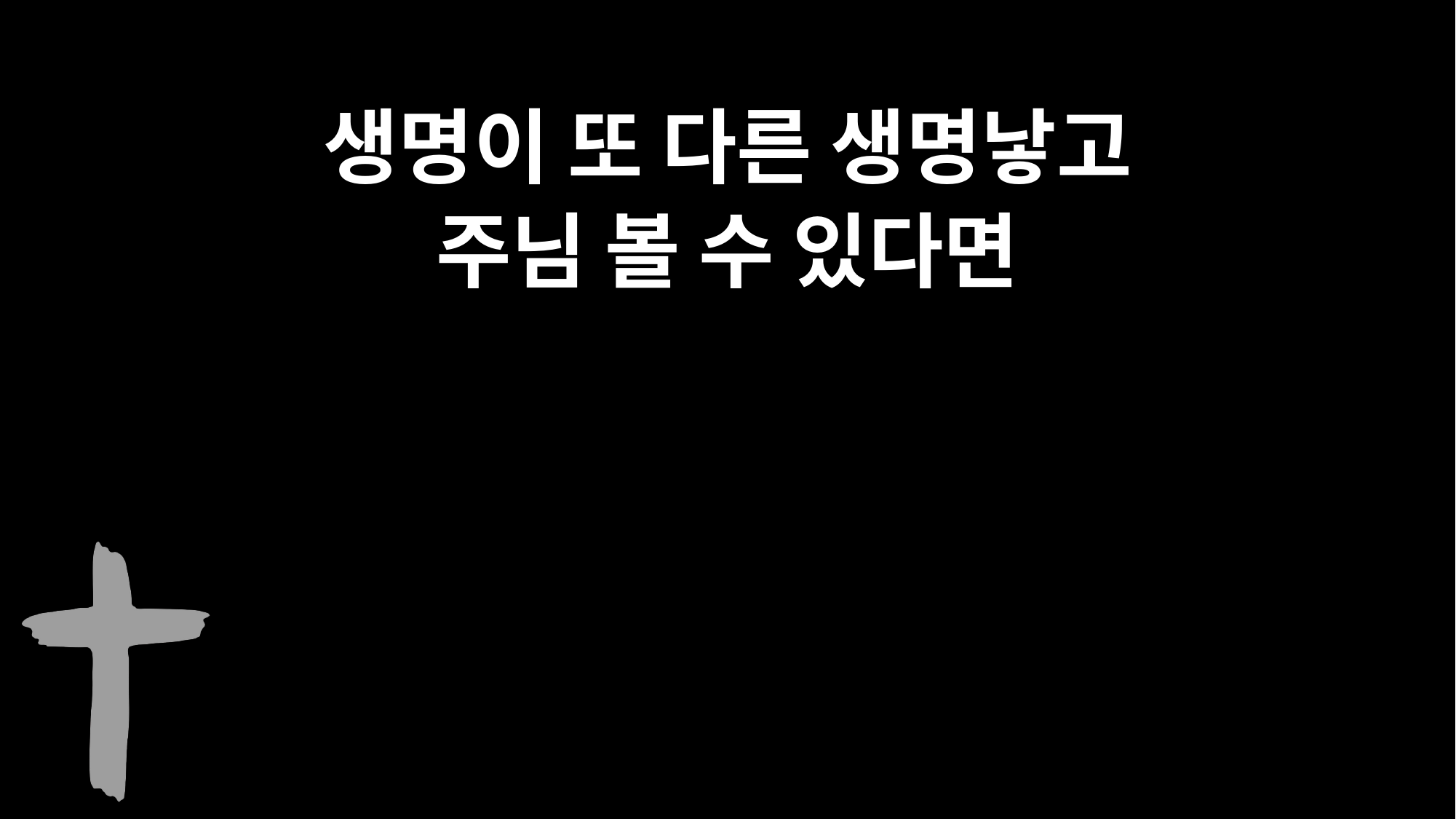

생명이 또 다른 생명낳고
주님 볼 수 있다면